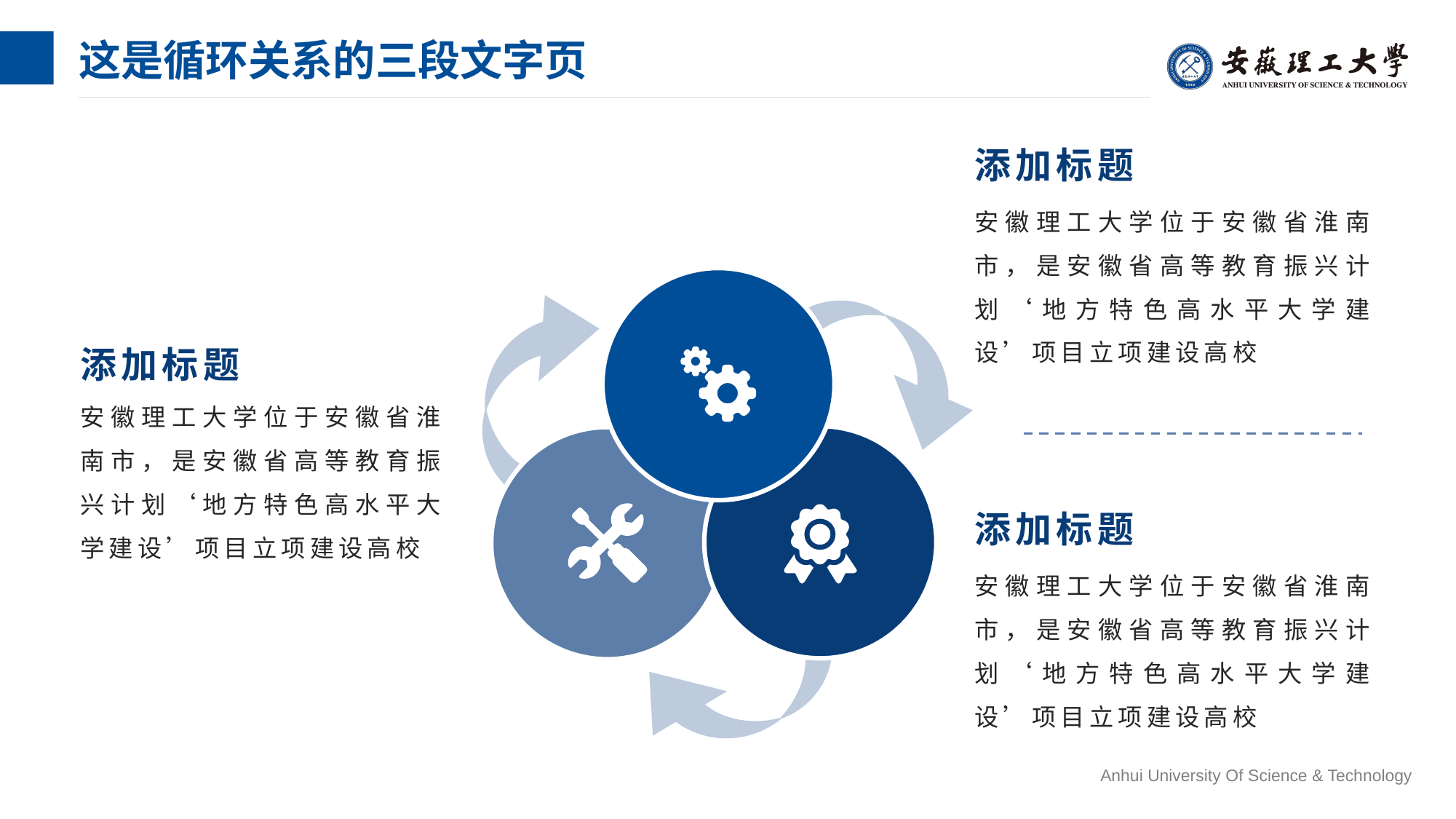

# 这是循环关系的三段文字页
添加标题
安徽理工大学位于安徽省淮南市，是安徽省高等教育振兴计划‘地方特色高水平大学建设’项目立项建设高校

添加标题
安徽理工大学位于安徽省淮南市，是安徽省高等教育振兴计划‘地方特色高水平大学建设’项目立项建设高校

添加标题
安徽理工大学位于安徽省淮南市，是安徽省高等教育振兴计划‘地方特色高水平大学建设’项目立项建设高校